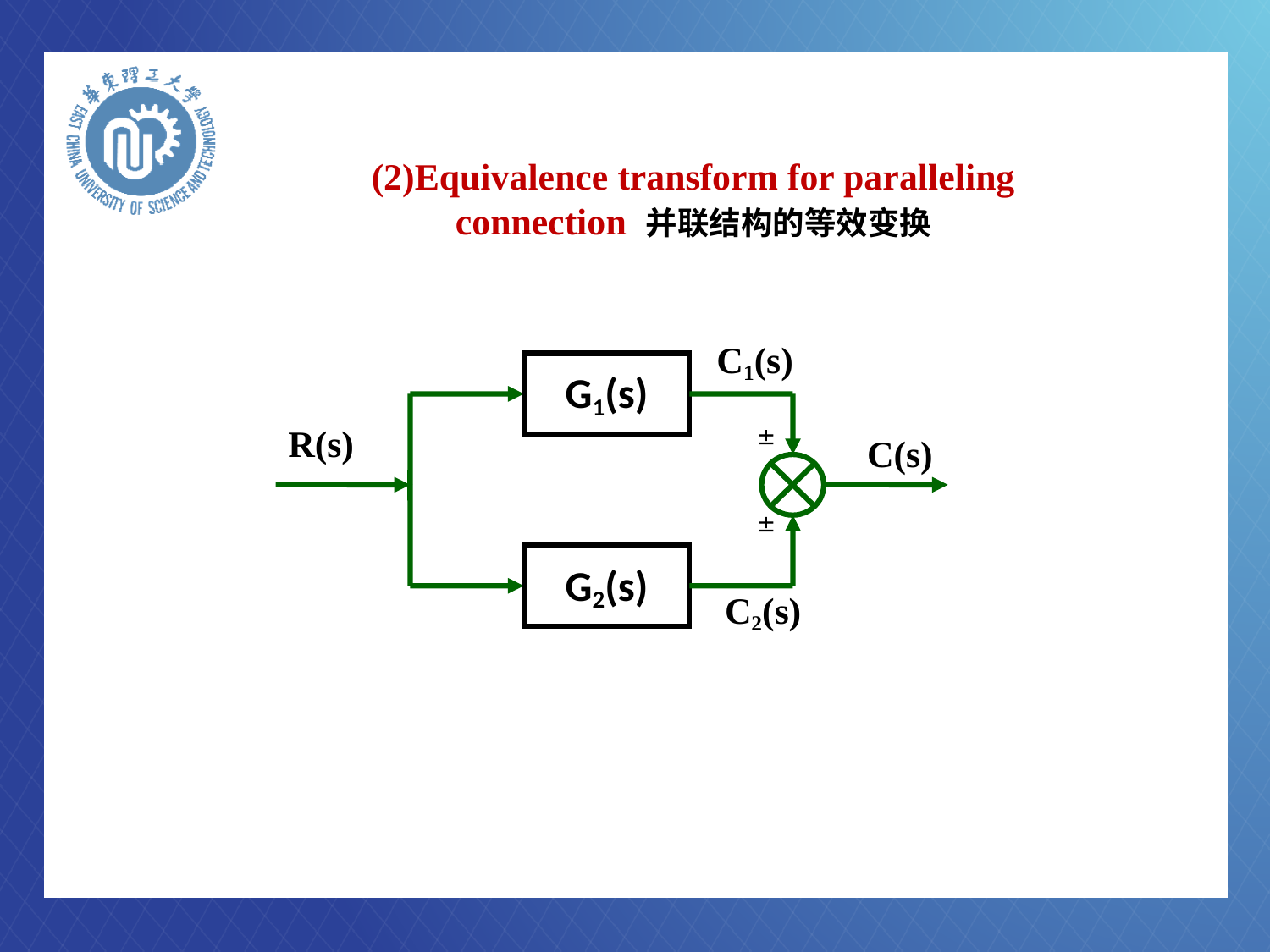

# (2)Equivalence transform for paralleling connection 并联结构的等效变换
C1(s)
G1(s)

R(s)
±
C(s)

±

G2(s)
C2(s)